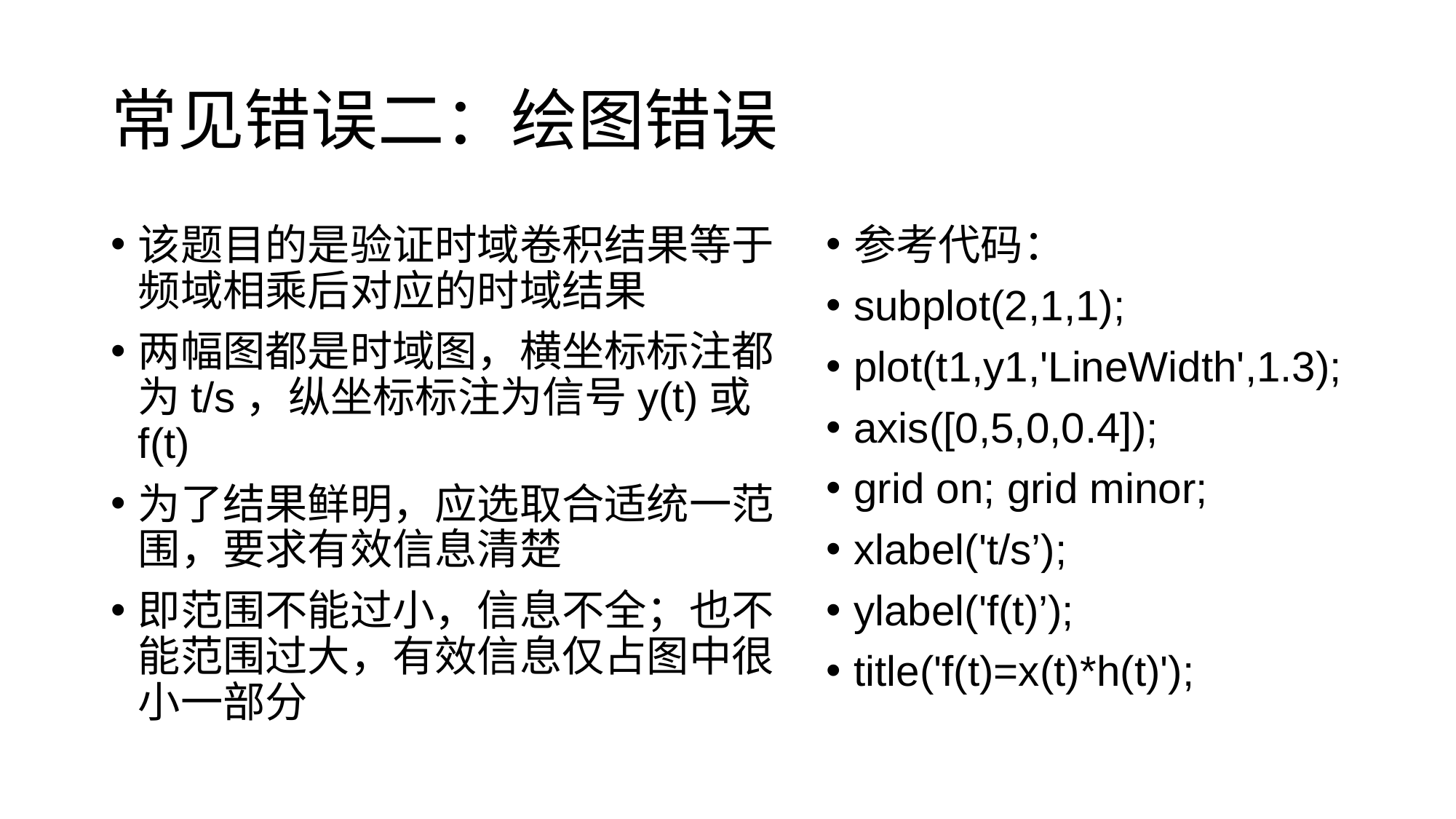

# 常见错误二：绘图错误
该题目的是验证时域卷积结果等于频域相乘后对应的时域结果
两幅图都是时域图，横坐标标注都为t/s，纵坐标标注为信号y(t)或f(t)
为了结果鲜明，应选取合适统一范围，要求有效信息清楚
即范围不能过小，信息不全；也不能范围过大，有效信息仅占图中很小一部分
参考代码：
subplot(2,1,1);
plot(t1,y1,'LineWidth',1.3);
axis([0,5,0,0.4]);
grid on; grid minor;
xlabel('t/s’);
ylabel('f(t)’);
title('f(t)=x(t)*h(t)');